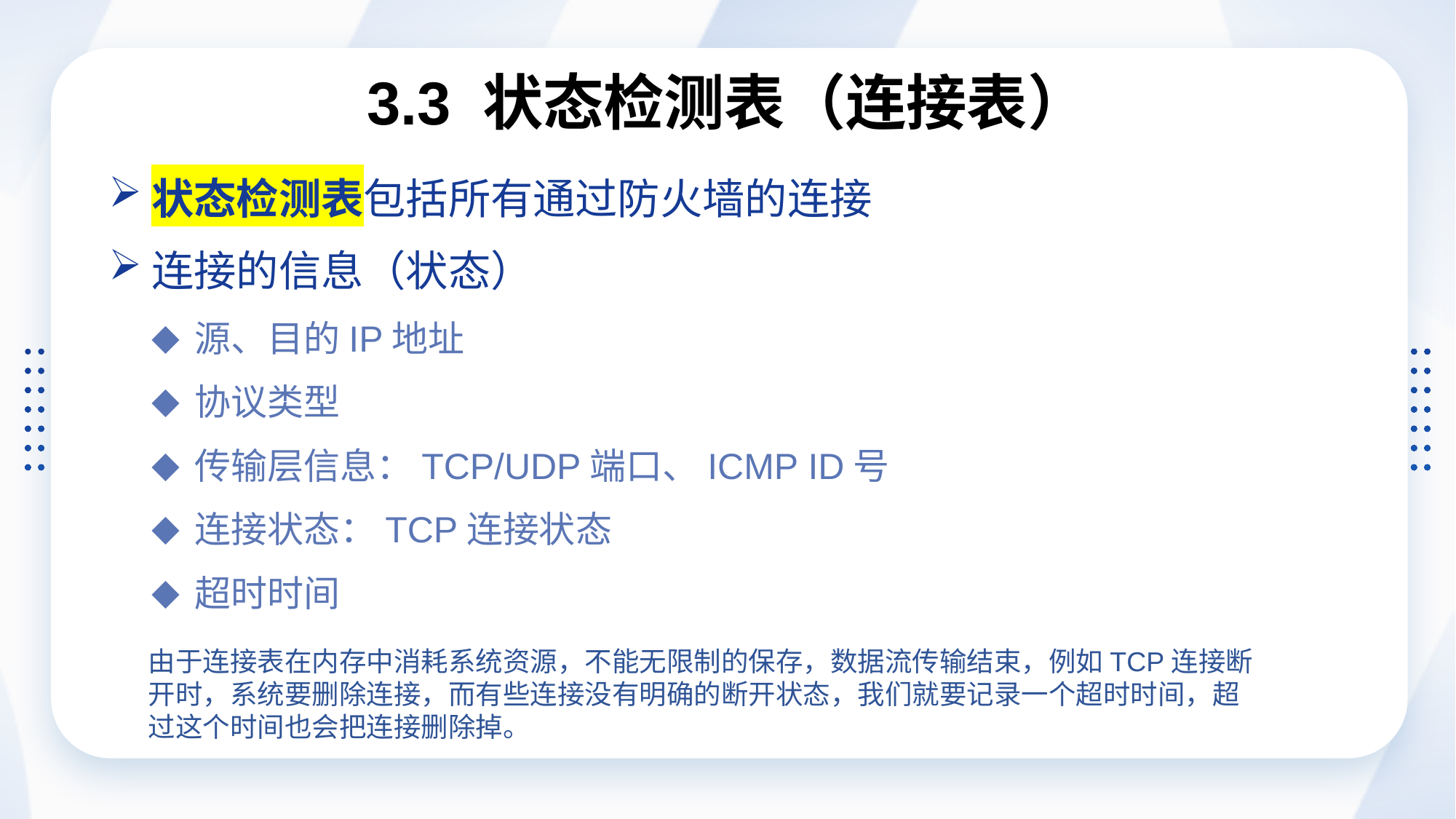

# 3.3 状态检测表（连接表）
状态检测表包括所有通过防火墙的连接
连接的信息（状态）
源、目的IP地址
协议类型
传输层信息：TCP/UDP端口、ICMP ID号
连接状态：TCP连接状态
超时时间
由于连接表在内存中消耗系统资源，不能无限制的保存，数据流传输结束，例如TCP连接断开时，系统要删除连接，而有些连接没有明确的断开状态，我们就要记录一个超时时间，超过这个时间也会把连接删除掉。